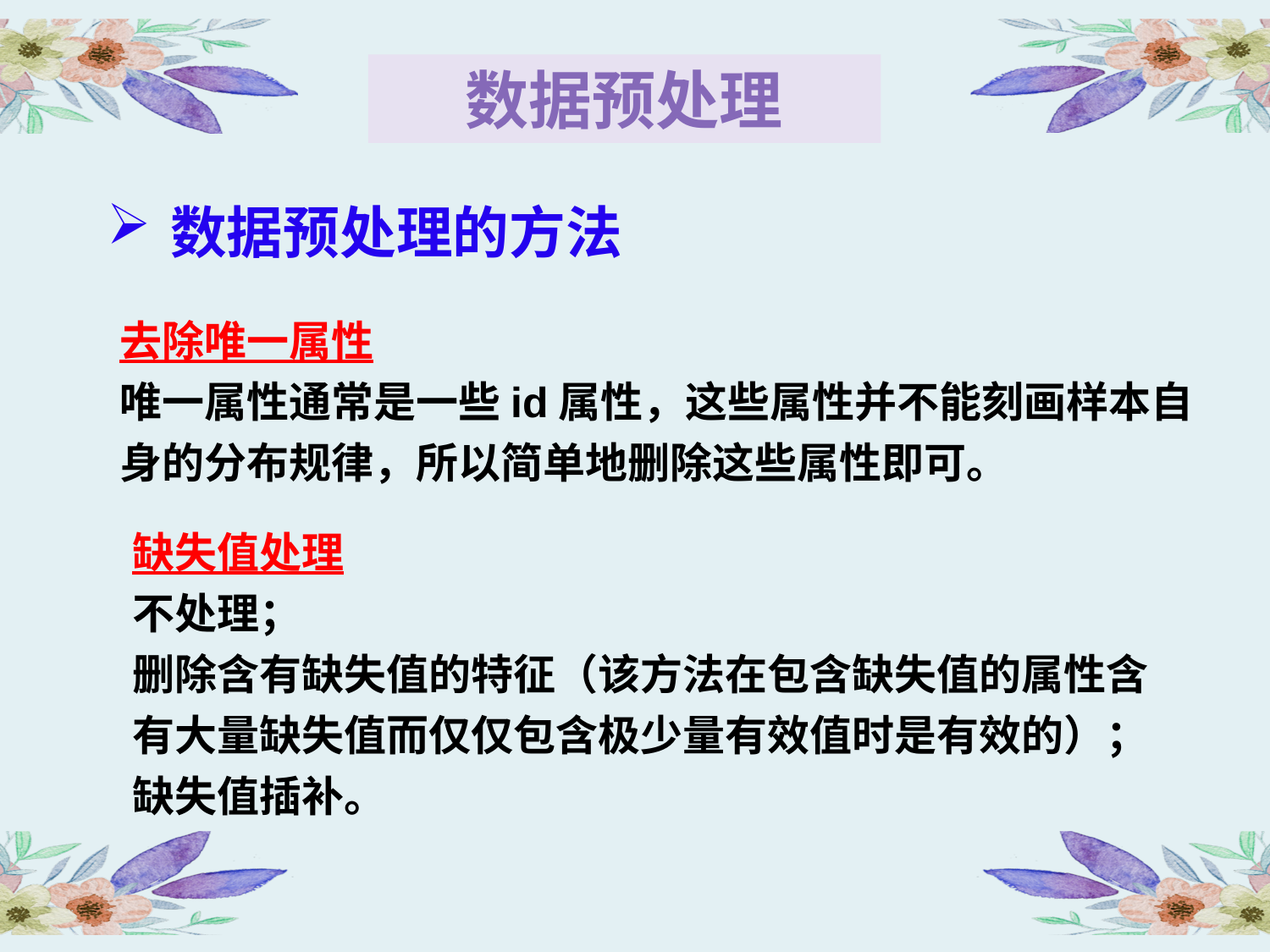

数据预处理
数据预处理的方法
去除唯一属性
唯一属性通常是一些id属性，这些属性并不能刻画样本自身的分布规律，所以简单地删除这些属性即可。
缺失值处理
不处理；
删除含有缺失值的特征（该方法在包含缺失值的属性含有大量缺失值而仅仅包含极少量有效值时是有效的）；
缺失值插补。